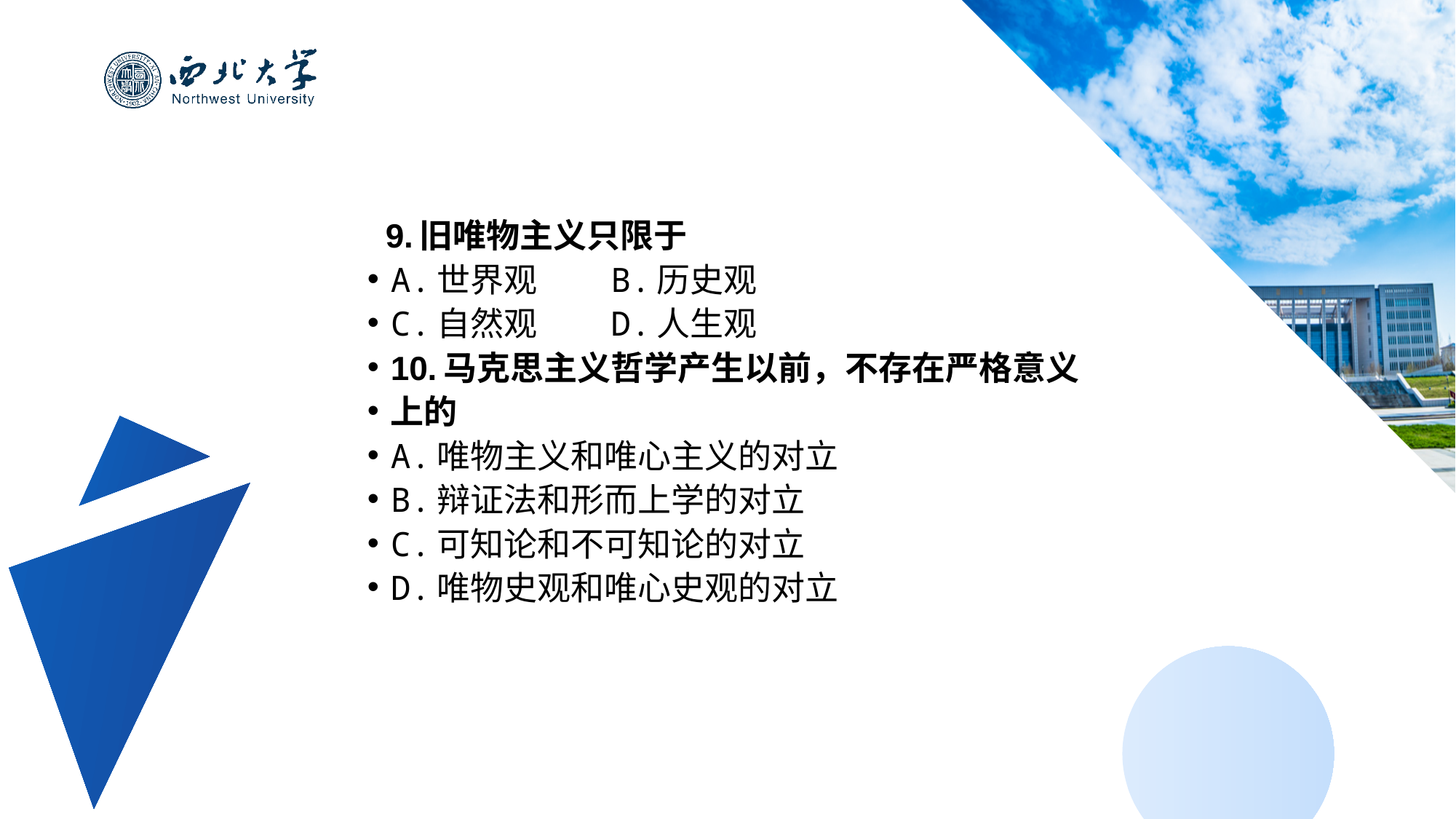

9.旧唯物主义只限于
A.世界观         B.历史观
C.自然观         D.人生观
10.马克思主义哲学产生以前，不存在严格意义
上的
A.唯物主义和唯心主义的对立
B.辩证法和形而上学的对立
C.可知论和不可知论的对立
D.唯物史观和唯心史观的对立